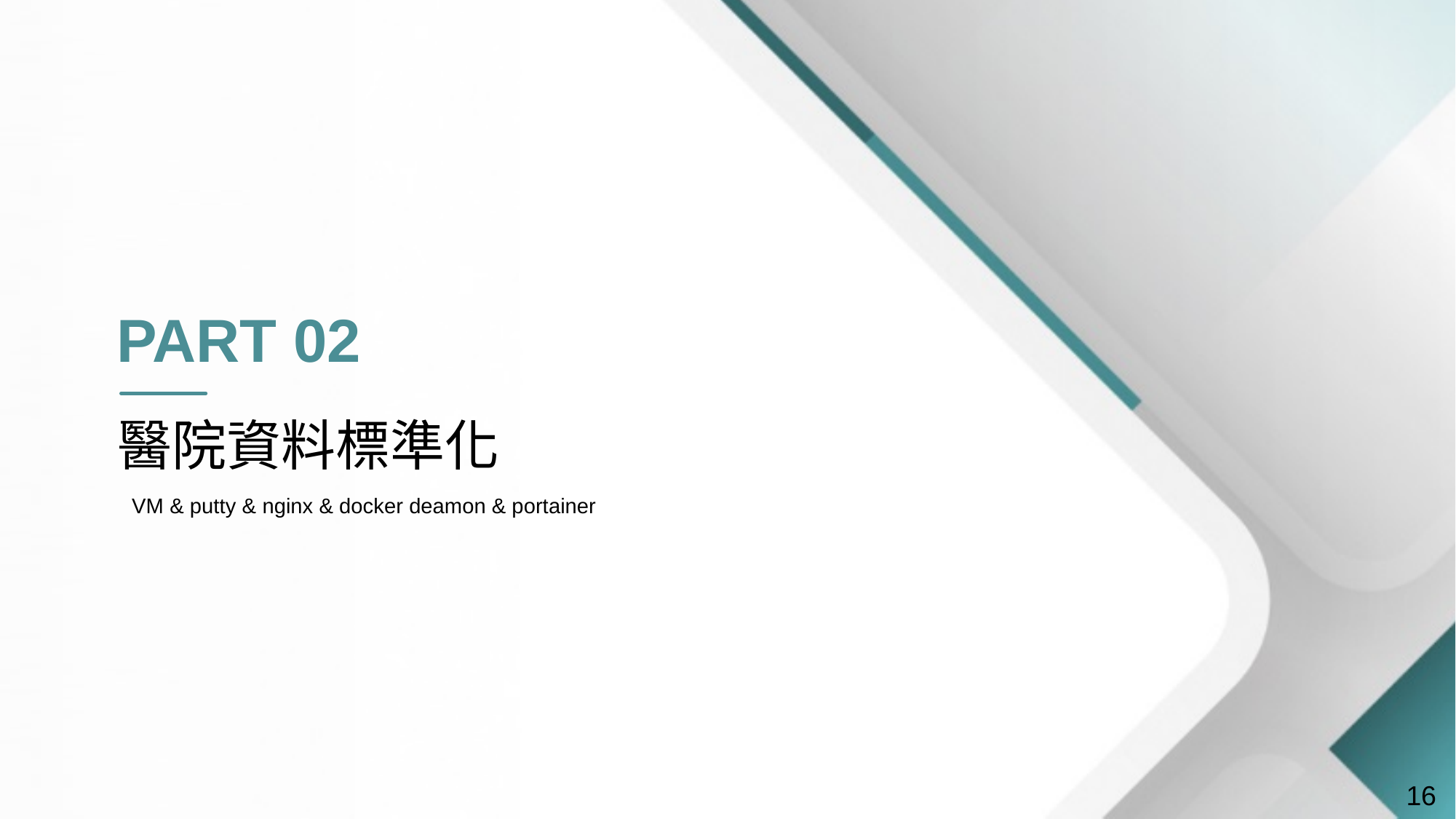

PART 02
醫院資料標準化
VM & putty & nginx & docker deamon & portainer
16